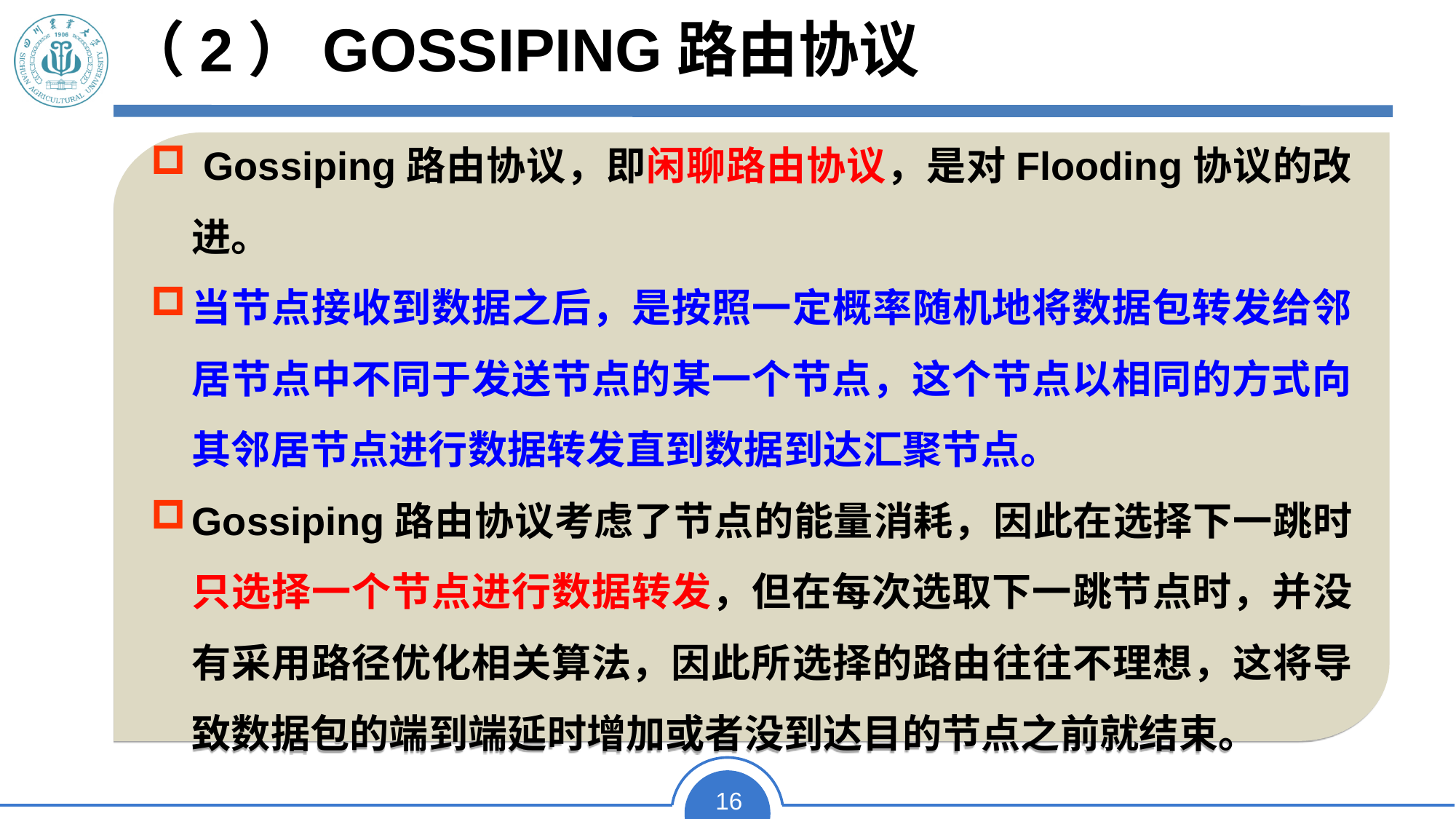

# （2）Gossiping路由协议
 Gossiping路由协议，即闲聊路由协议，是对Flooding协议的改进。
当节点接收到数据之后，是按照一定概率随机地将数据包转发给邻居节点中不同于发送节点的某一个节点，这个节点以相同的方式向其邻居节点进行数据转发直到数据到达汇聚节点。
Gossiping路由协议考虑了节点的能量消耗，因此在选择下一跳时只选择一个节点进行数据转发，但在每次选取下一跳节点时，并没有采用路径优化相关算法，因此所选择的路由往往不理想，这将导致数据包的端到端延时增加或者没到达目的节点之前就结束。